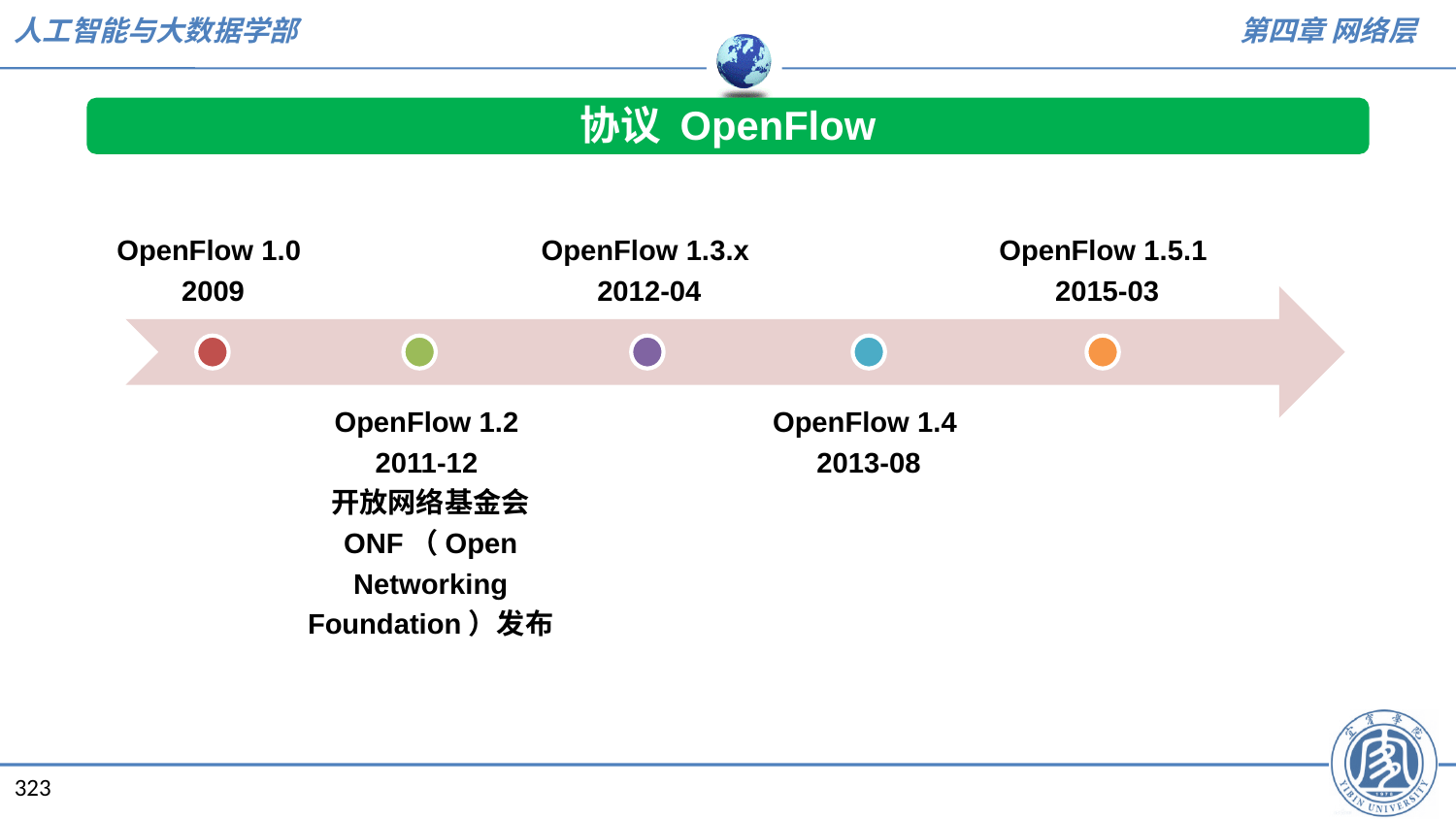

协议 OpenFlow

OpenFlow 1.0
2009
OpenFlow 1.3.x
2012-04
OpenFlow 1.5.1
2015-03

OpenFlow 1.2
2011-12
开放网络基金会 ONF（Open Networking Foundation）发布
OpenFlow 1.4
2013-08
323